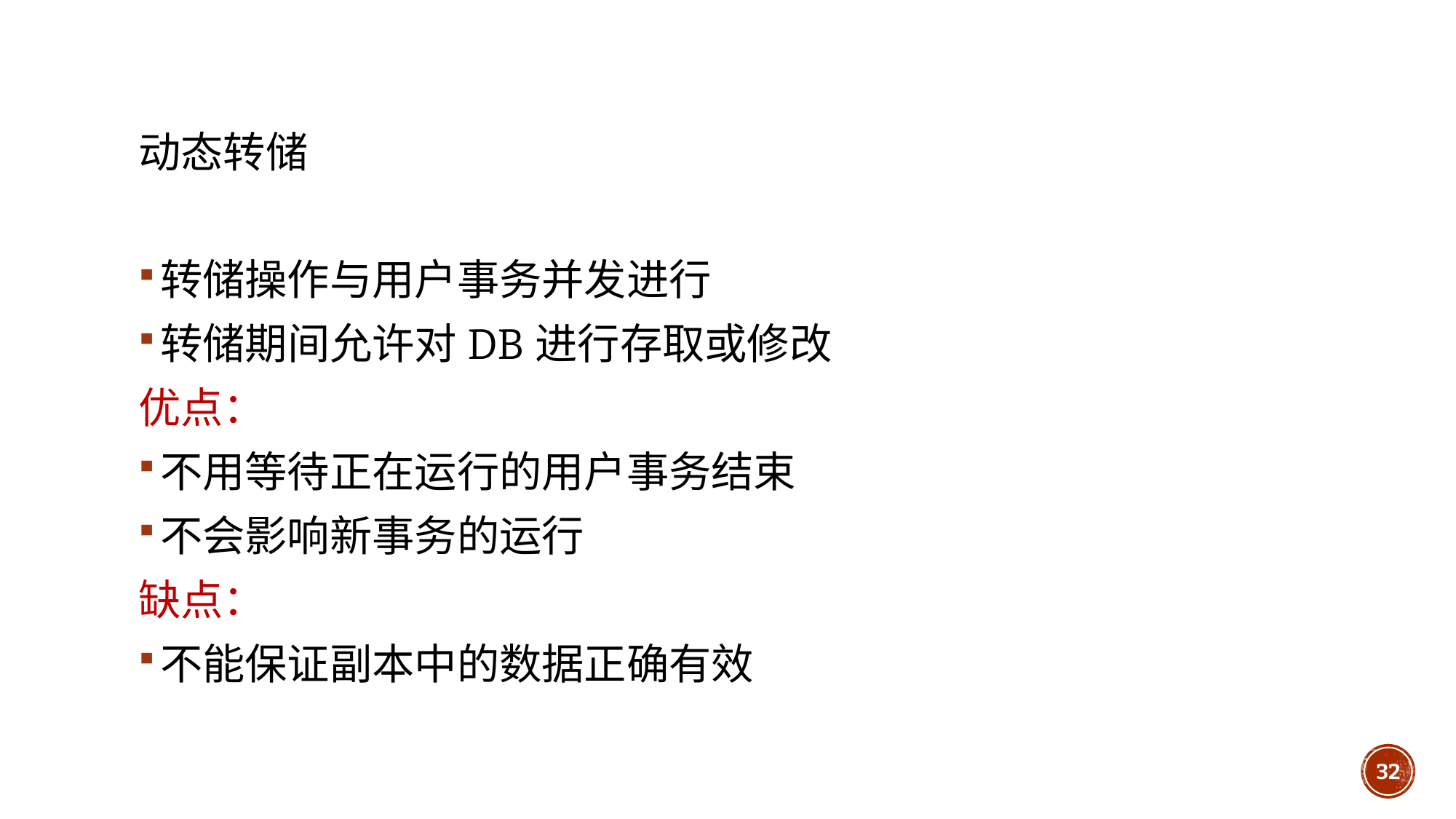

# 动态转储
转储操作与用户事务并发进行
转储期间允许对DB进行存取或修改
优点：
不用等待正在运行的用户事务结束
不会影响新事务的运行
缺点：
不能保证副本中的数据正确有效
32